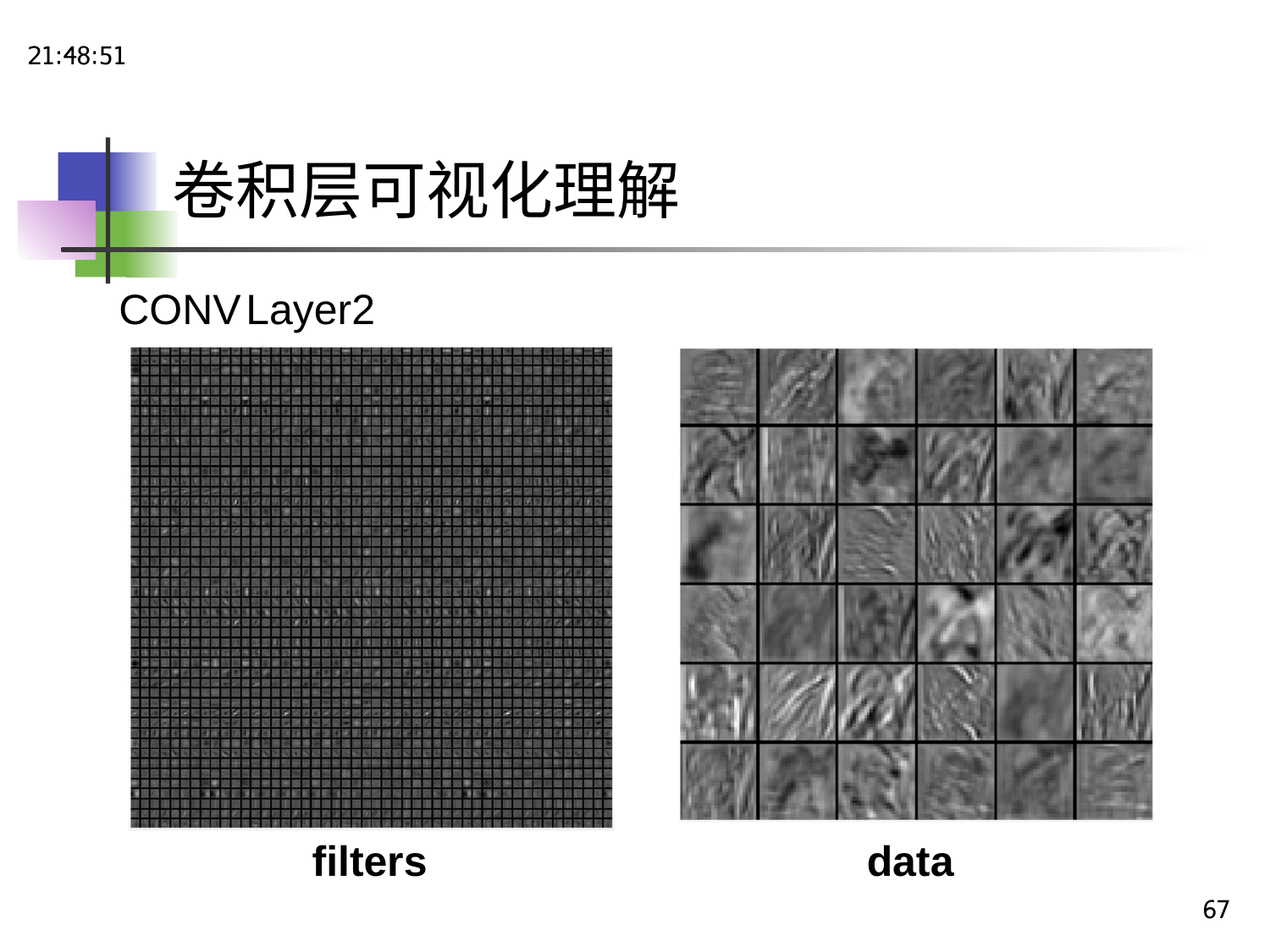

21:48:51
# 卷积层可视化理解
CONV	Layer2

filters
data
67